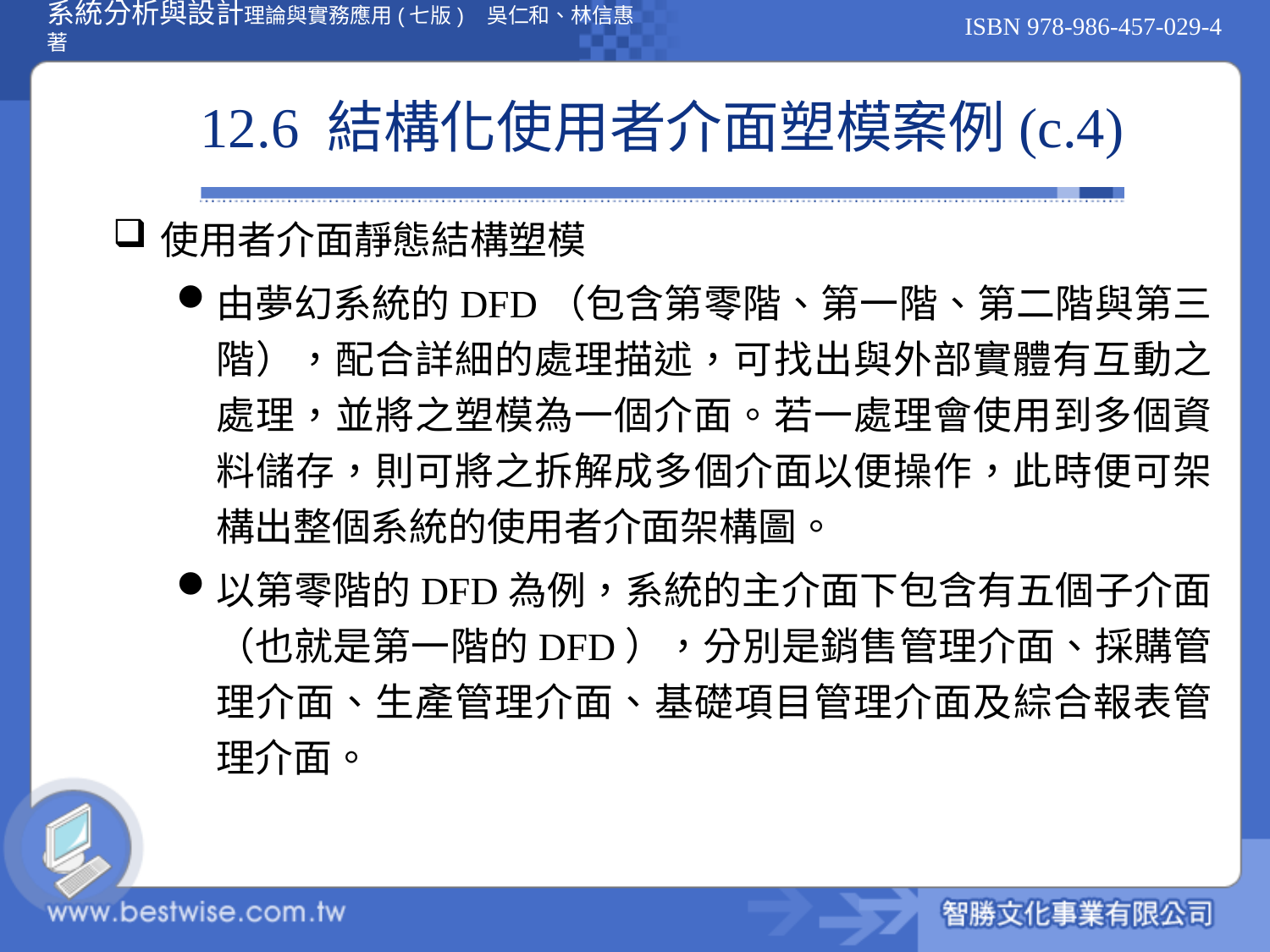

# 12.6 結構化使用者介面塑模案例(c.4)
使用者介面靜態結構塑模
由夢幻系統的DFD（包含第零階、第一階、第二階與第三階），配合詳細的處理描述，可找出與外部實體有互動之處理，並將之塑模為一個介面。若一處理會使用到多個資料儲存，則可將之拆解成多個介面以便操作，此時便可架構出整個系統的使用者介面架構圖。
以第零階的DFD為例，系統的主介面下包含有五個子介面（也就是第一階的DFD），分別是銷售管理介面、採購管理介面、生產管理介面、基礎項目管理介面及綜合報表管理介面。